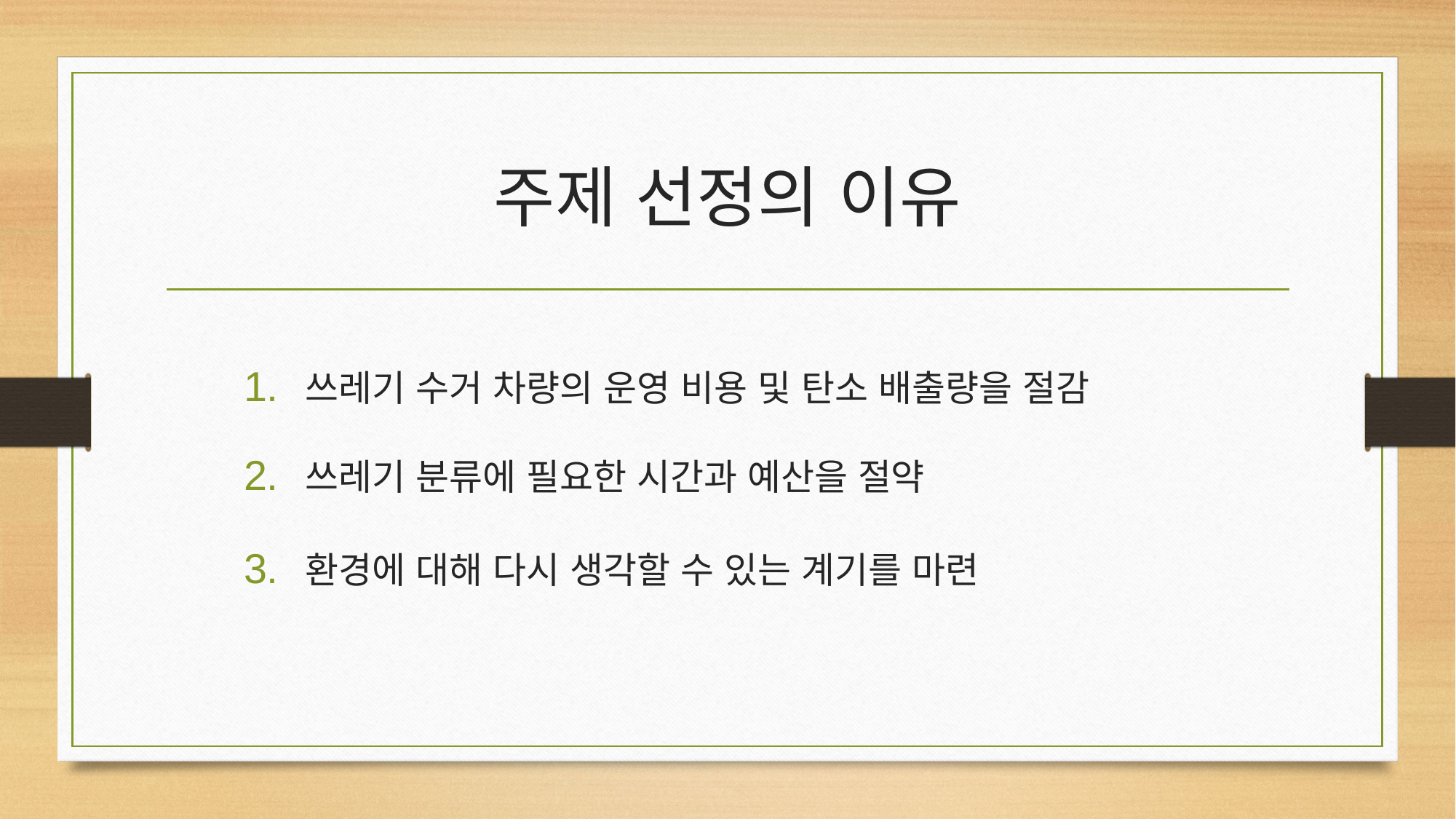

# 주제 선정의 이유
쓰레기 수거 차량의 운영 비용 및 탄소 배출량을 절감
쓰레기 분류에 필요한 시간과 예산을 절약
환경에 대해 다시 생각할 수 있는 계기를 마련